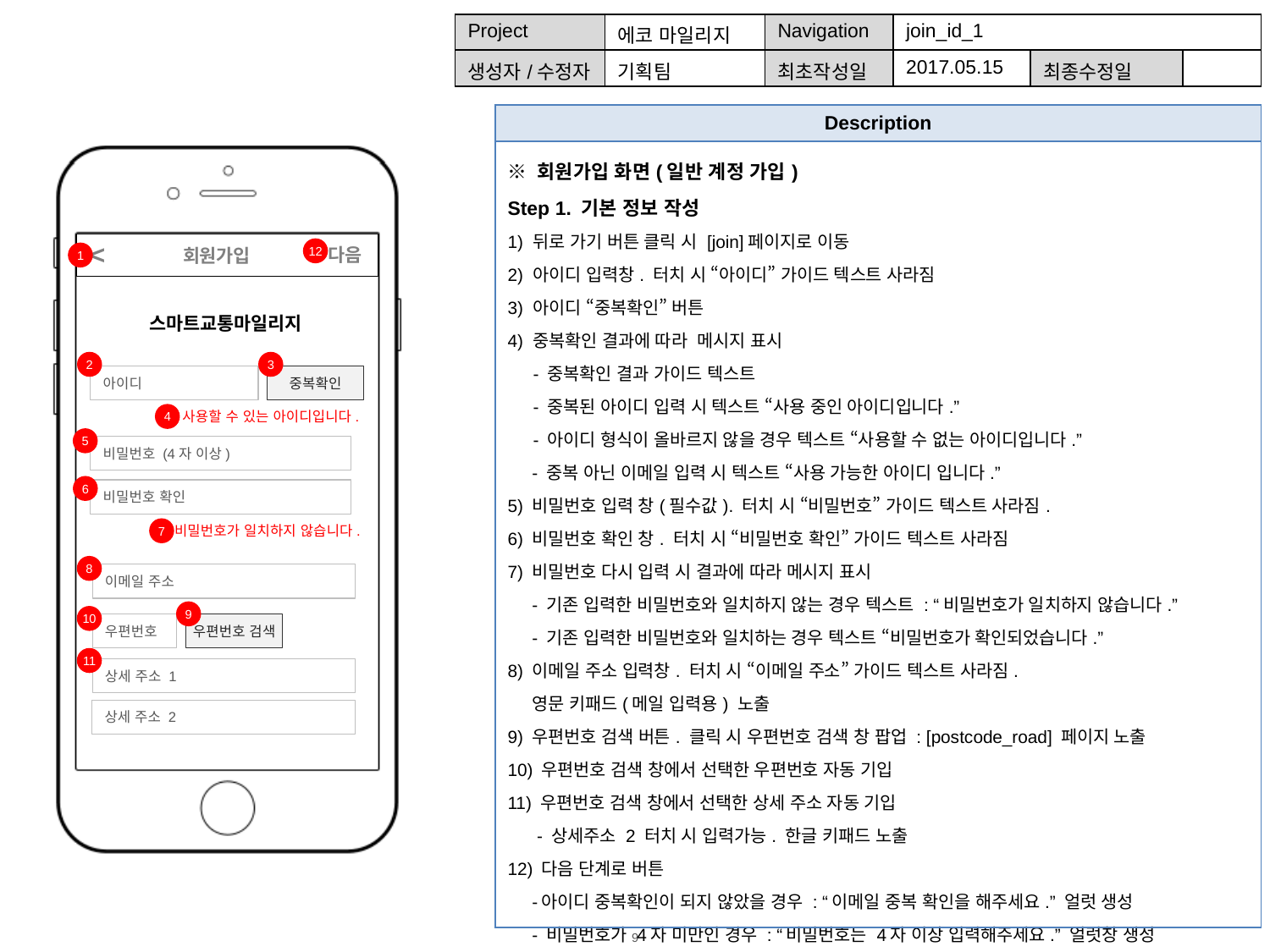

| Project | 에코 마일리지 | Navigation | join\_id\_1 |  |  |
| --- | --- | --- | --- | --- | --- |
| 생성자/수정자 | 기획팀 | 최초작성일 | 2017.05.15 | 최종수정일 |  |
| Description |
| --- |
| ※ 회원가입 화면(일반 계정 가입) Step 1. 기본 정보 작성 뒤로 가기 버튼 클릭 시 [join]페이지로 이동 아이디 입력창. 터치 시 “아이디” 가이드 텍스트 사라짐 아이디 “중복확인” 버튼 중복확인 결과에 따라 메시지 표시 - 중복확인 결과 가이드 텍스트 - 중복된 아이디 입력 시 텍스트 “사용 중인 아이디입니다.” - 아이디 형식이 올바르지 않을 경우 텍스트 “사용할 수 없는 아이디입니다.” - 중복 아닌 이메일 입력 시 텍스트 “사용 가능한 아이디 입니다.” 5) 비밀번호 입력 창(필수값). 터치 시 “비밀번호” 가이드 텍스트 사라짐. 6) 비밀번호 확인 창. 터치 시 “비밀번호 확인” 가이드 텍스트 사라짐 7) 비밀번호 다시 입력 시 결과에 따라 메시지 표시 - 기존 입력한 비밀번호와 일치하지 않는 경우 텍스트 : “비밀번호가 일치하지 않습니다.” - 기존 입력한 비밀번호와 일치하는 경우 텍스트 “비밀번호가 확인되었습니다.” 8) 이메일 주소 입력창. 터치 시 “이메일 주소” 가이드 텍스트 사라짐. 영문 키패드(메일 입력용) 노출 9) 우편번호 검색 버튼. 클릭 시 우편번호 검색 창 팝업 : [postcode\_road] 페이지 노출 10) 우편번호 검색 창에서 선택한 우편번호 자동 기입 11) 우편번호 검색 창에서 선택한 상세 주소 자동 기입 - 상세주소 2 터치 시 입력가능. 한글 키패드 노출 12) 다음 단계로 버튼 -아이디 중복확인이 되지 않았을 경우 : “이메일 중복 확인을 해주세요.” 얼럿 생성 - 비밀번호가 4자 미만인 경우 : “비밀번호는 4자 이상 입력해주세요.” 얼럿창 생성 - 주소가 입력되지 않은 경우 : “주소를 입력해주세요.” 얼럿창 생성 - 필수값이 모두 입력되고 중복확인까지 완료 한경우 : 다음단계인 [join\_id\_2] 페이지로 이동 |

<
                  회원가입
다음
12
1
스마트교통마일리지
2
3
중복확인
아이디
4
사용할 수 있는 아이디입니다.
5
비밀번호 (4자 이상)
6
비밀번호 확인
7
비밀번호가 일치하지 않습니다.
8
이메일 주소
9
10
우편번호 검색
우편번호
11
상세 주소 1
상세 주소 2